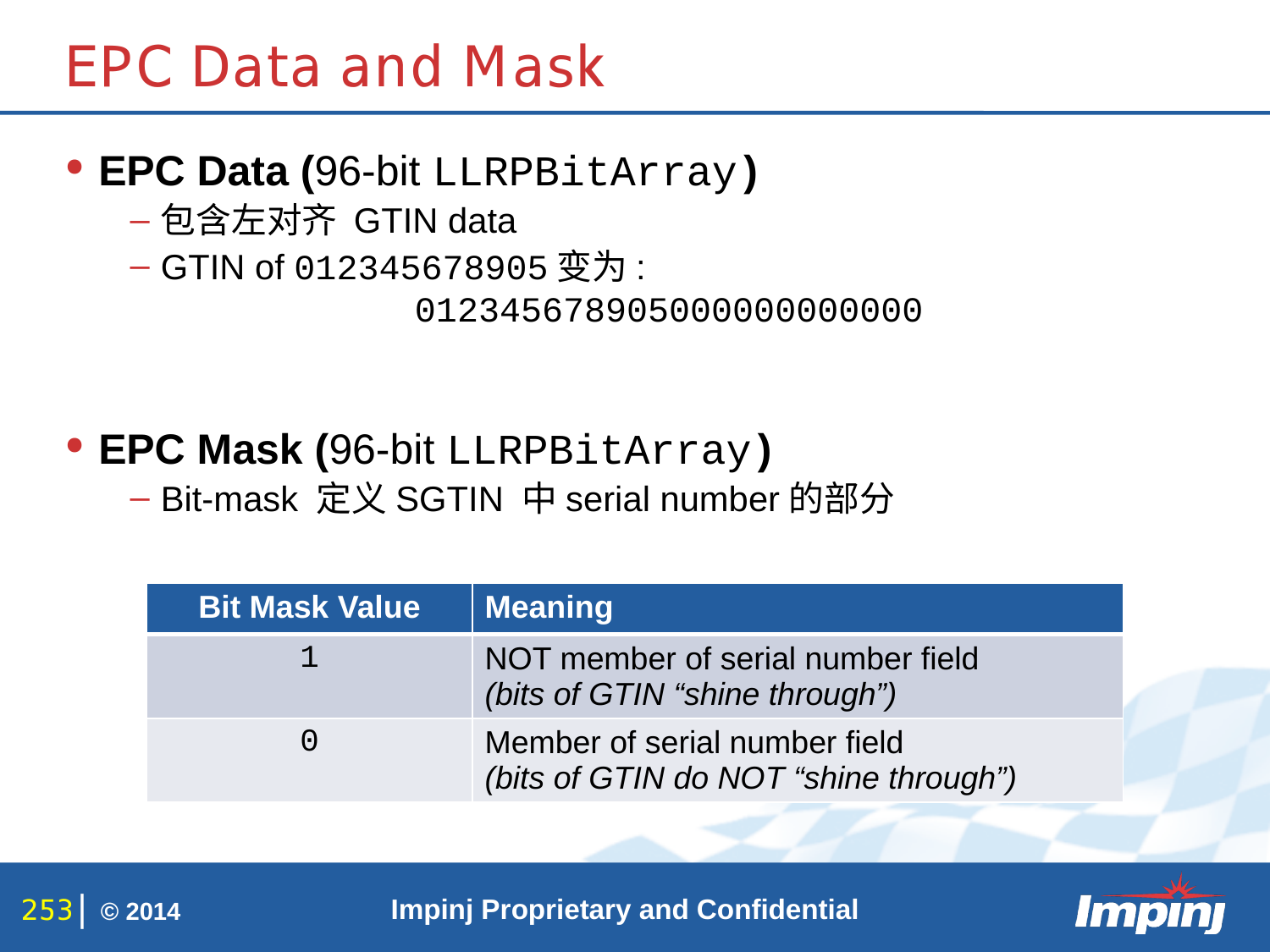

# EPC Data and Mask
EPC Data (96-bit LLRPBitArray)
包含左对齐 GTIN data
GTIN of 012345678905变为:
		012345678905000000000000

EPC Mask (96-bit LLRPBitArray)
Bit-mask 定义SGTIN 中serial number的部分
| Bit Mask Value | Meaning |
| --- | --- |
| 1 | NOT member of serial number field (bits of GTIN “shine through”) |
| 0 | Member of serial number field (bits of GTIN do NOT “shine through”) |